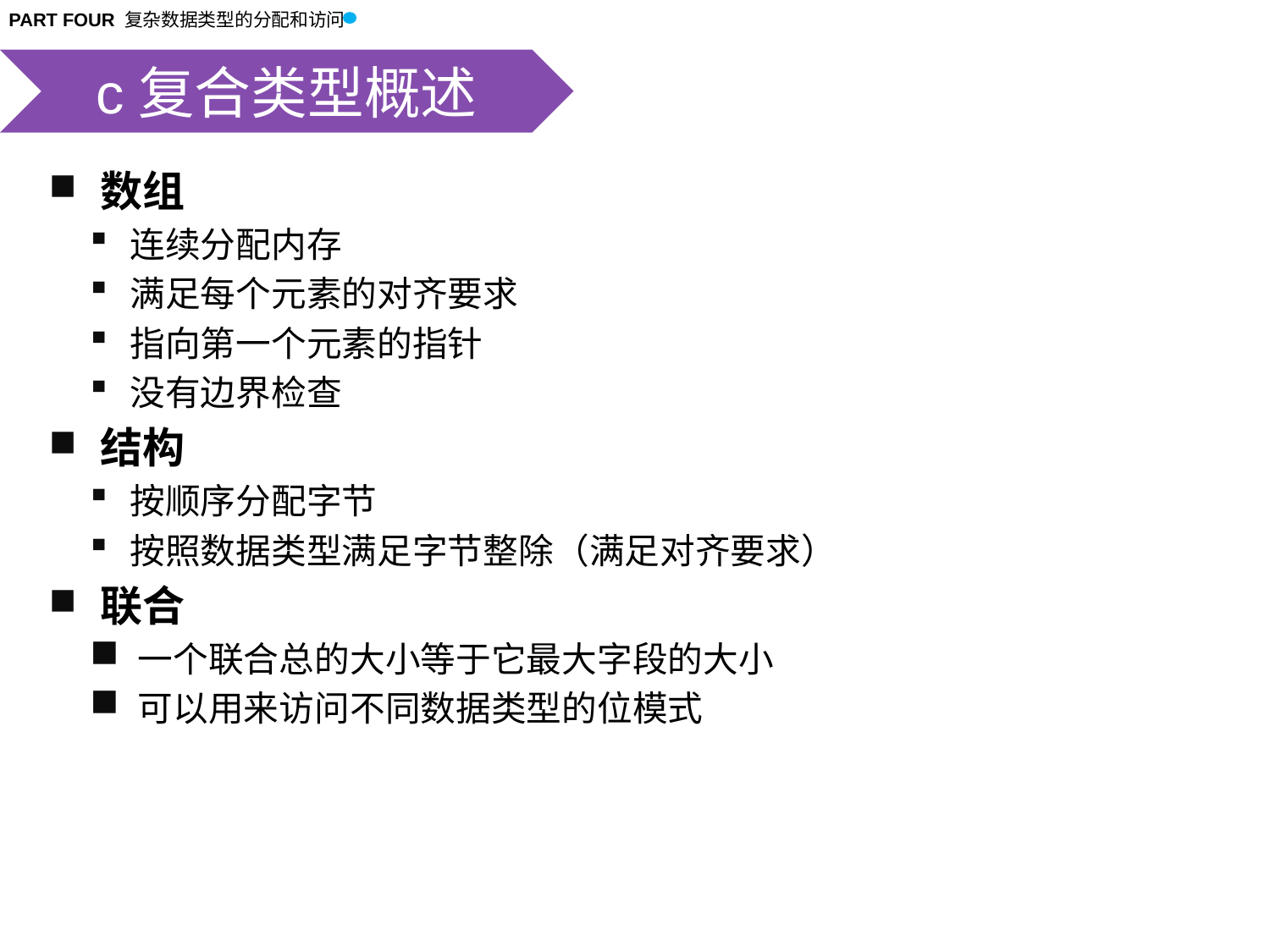

PART FOUR 复杂数据类型的分配和访问

c复合类型概述
数组
连续分配内存
满足每个元素的对齐要求
指向第一个元素的指针
没有边界检查
结构
按顺序分配字节
按照数据类型满足字节整除（满足对齐要求）
联合
一个联合总的大小等于它最大字段的大小
可以用来访问不同数据类型的位模式